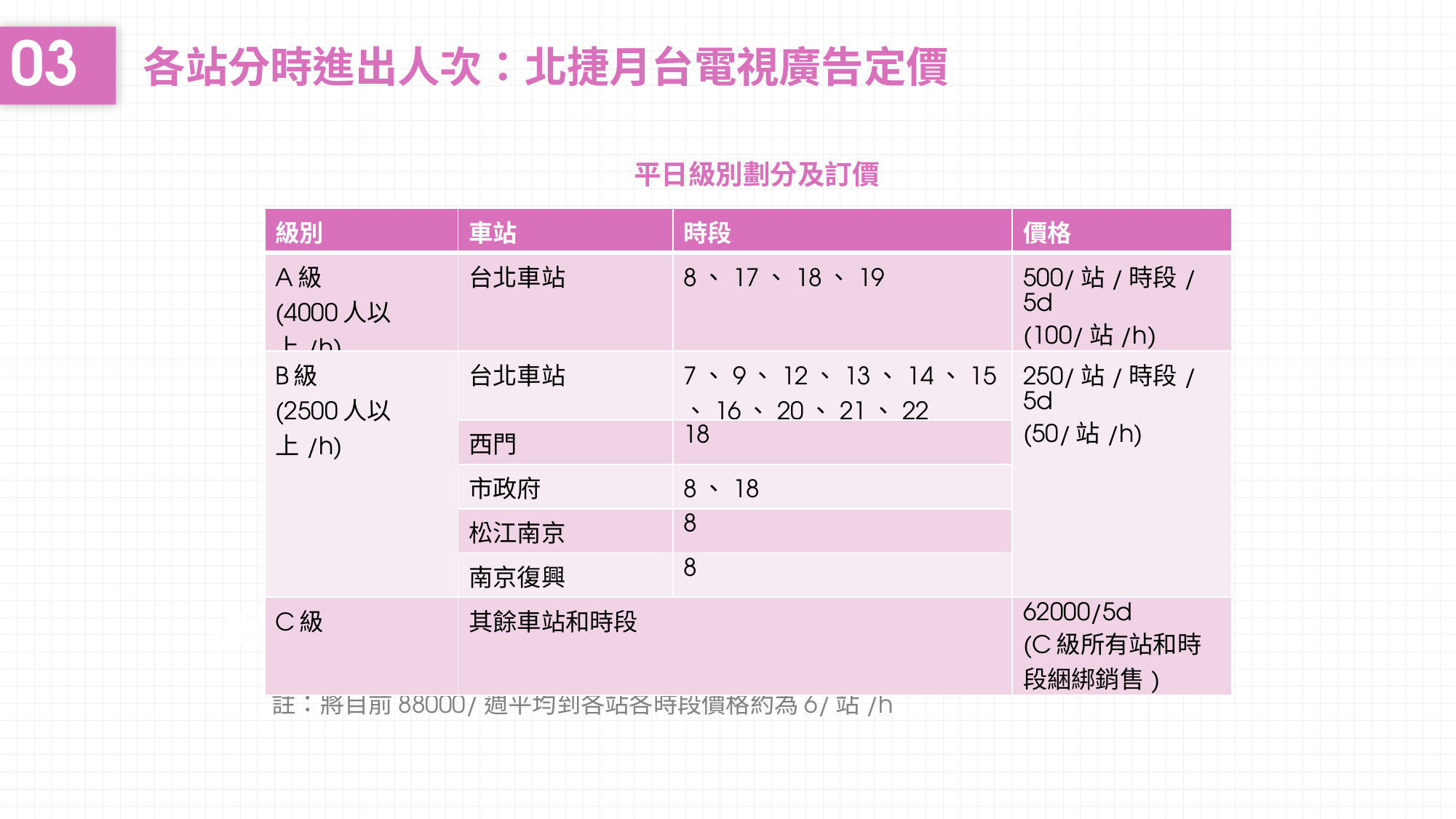

03
各站分時進出人次：北捷月台電視廣告定價
平日級別劃分及訂價
| 級別 | 車站 | 時段 | 價格 |
| --- | --- | --- | --- |
| A級 (4000人以上/h) | 台北車站 | 8、17、18、19 | 500/站/時段/5d (100/站/h) |
| B級 (2500人以上/h) | 台北車站 | 7、9、12、13、14、15、16、20、21、22 | 250/站/時段/5d (50/站/h) |
|  | 西門 | 18 |  |
|  | 市政府 | 8、18 |  |
|  | 松江南京 | 8 |  |
|  | 南京復興 | 8 |  |
| C級 | 其餘車站和時段 |  | 62000/5d (C級所有站和時段綑綁銷售) |
点击此处添加标题
註：將目前88000/週平均到各站各時段價格約為6/站/h